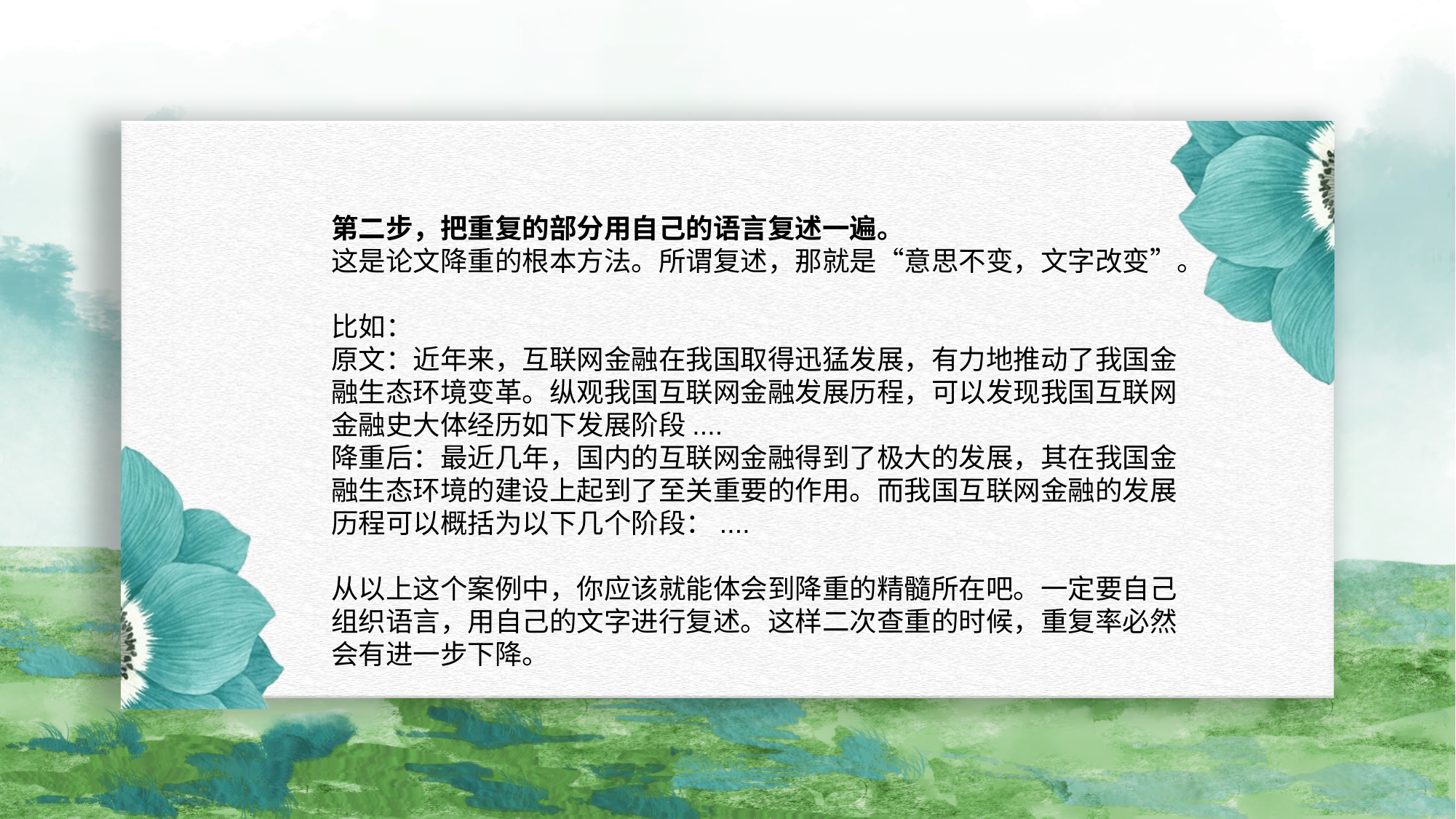

第二步，把重复的部分用自己的语言复述一遍。
这是论文降重的根本方法。所谓复述，那就是“意思不变，文字改变”。

比如：
原文：近年来，互联网金融在我国取得迅猛发展，有力地推动了我国金融生态环境变革。纵观我国互联网金融发展历程，可以发现我国互联网金融史大体经历如下发展阶段....
降重后：最近几年，国内的互联网金融得到了极大的发展，其在我国金融生态环境的建设上起到了至关重要的作用。而我国互联网金融的发展历程可以概括为以下几个阶段：....

从以上这个案例中，你应该就能体会到降重的精髓所在吧。一定要自己组织语言，用自己的文字进行复述。这样二次查重的时候，重复率必然会有进一步下降。